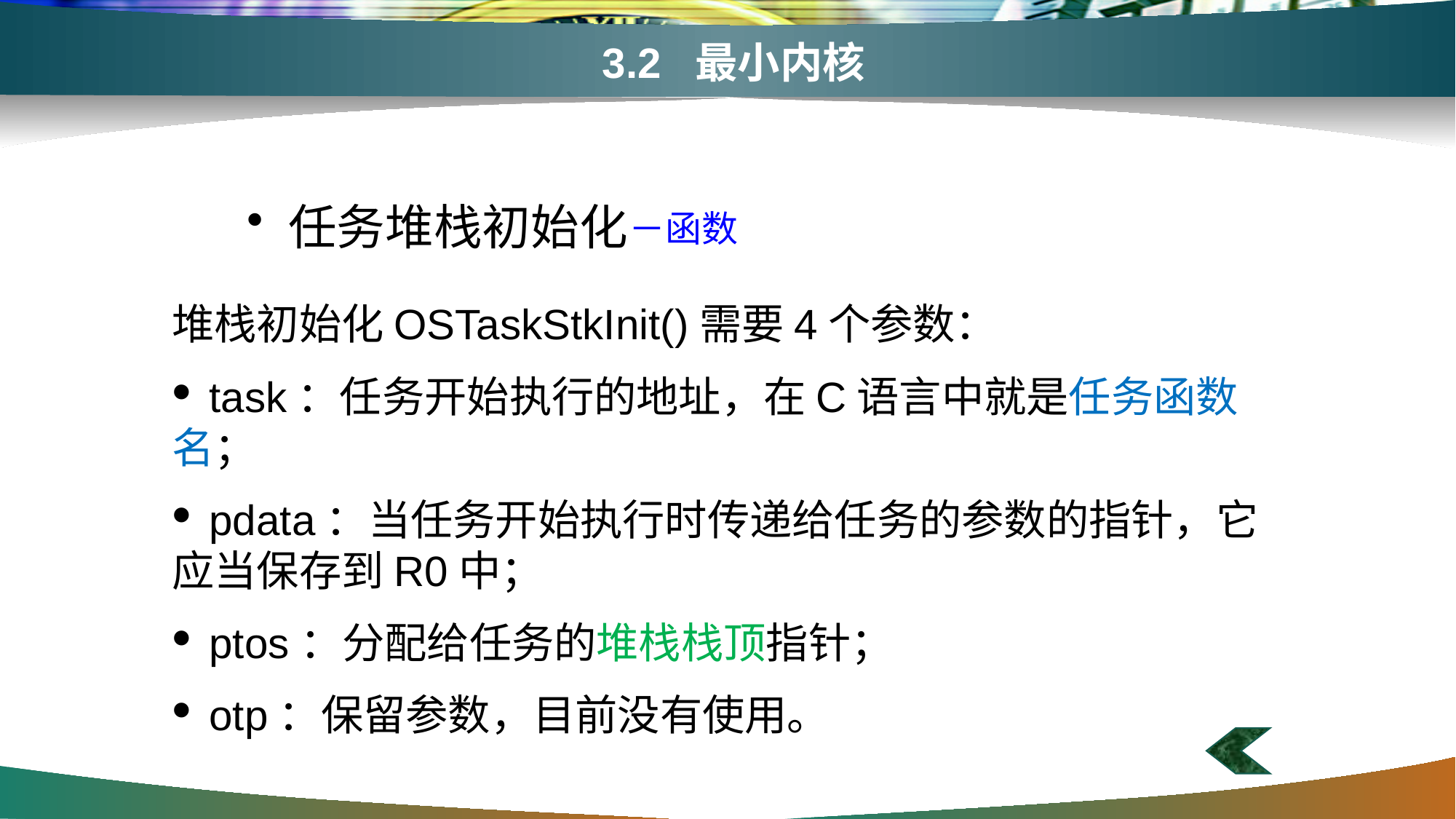

# 3.2  最小内核

任务堆栈初始化
－函数
堆栈初始化OSTaskStkInit()需要4个参数：
 task：任务开始执行的地址，在C语言中就是任务函数名；
 pdata：当任务开始执行时传递给任务的参数的指针，它应当保存到R0中；
 ptos：分配给任务的堆栈栈顶指针；
 otp：保留参数，目前没有使用。